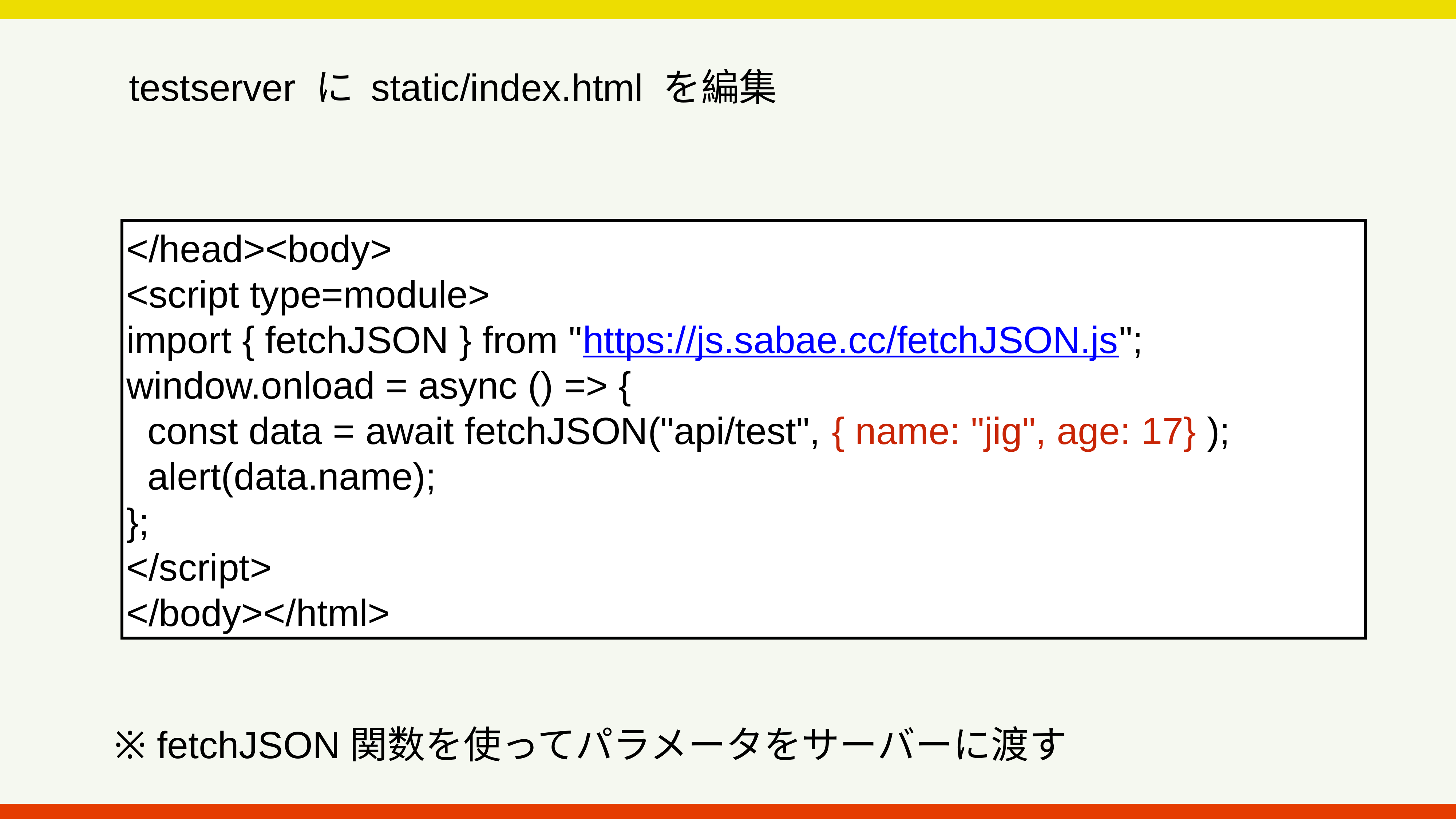

testserver に static/index.html を編集
</head><body>
<script type=module>
import { fetchJSON } from "https://js.sabae.cc/fetchJSON.js";
window.onload = async () => {
  const data = await fetchJSON("api/test", { name: "jig", age: 17} );
  alert(data.name);
};
</script>
</body></html>
※ fetchJSON関数を使ってパラメータをサーバーに渡す